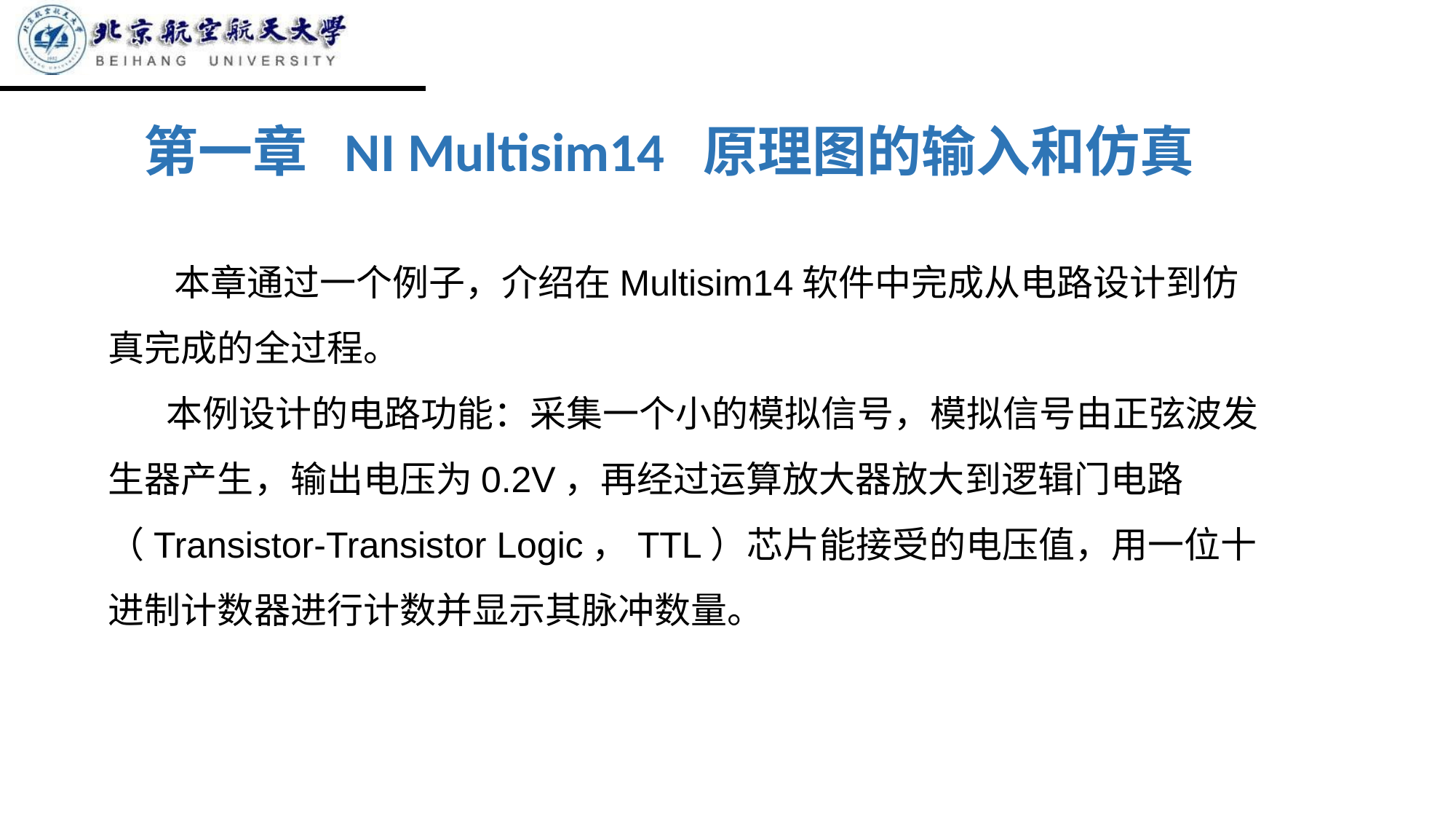

第一章  NI Multisim14  原理图的输入和仿真
       本章通过一个例子，介绍在Multisim14软件中完成从电路设计到仿真完成的全过程。
      本例设计的电路功能：采集一个小的模拟信号，模拟信号由正弦波发生器产生，输出电压为0.2V，再经过运算放大器放大到逻辑门电路（Transistor-Transistor Logic，TTL）芯片能接受的电压值，用一位十进制计数器进行计数并显示其脉冲数量。